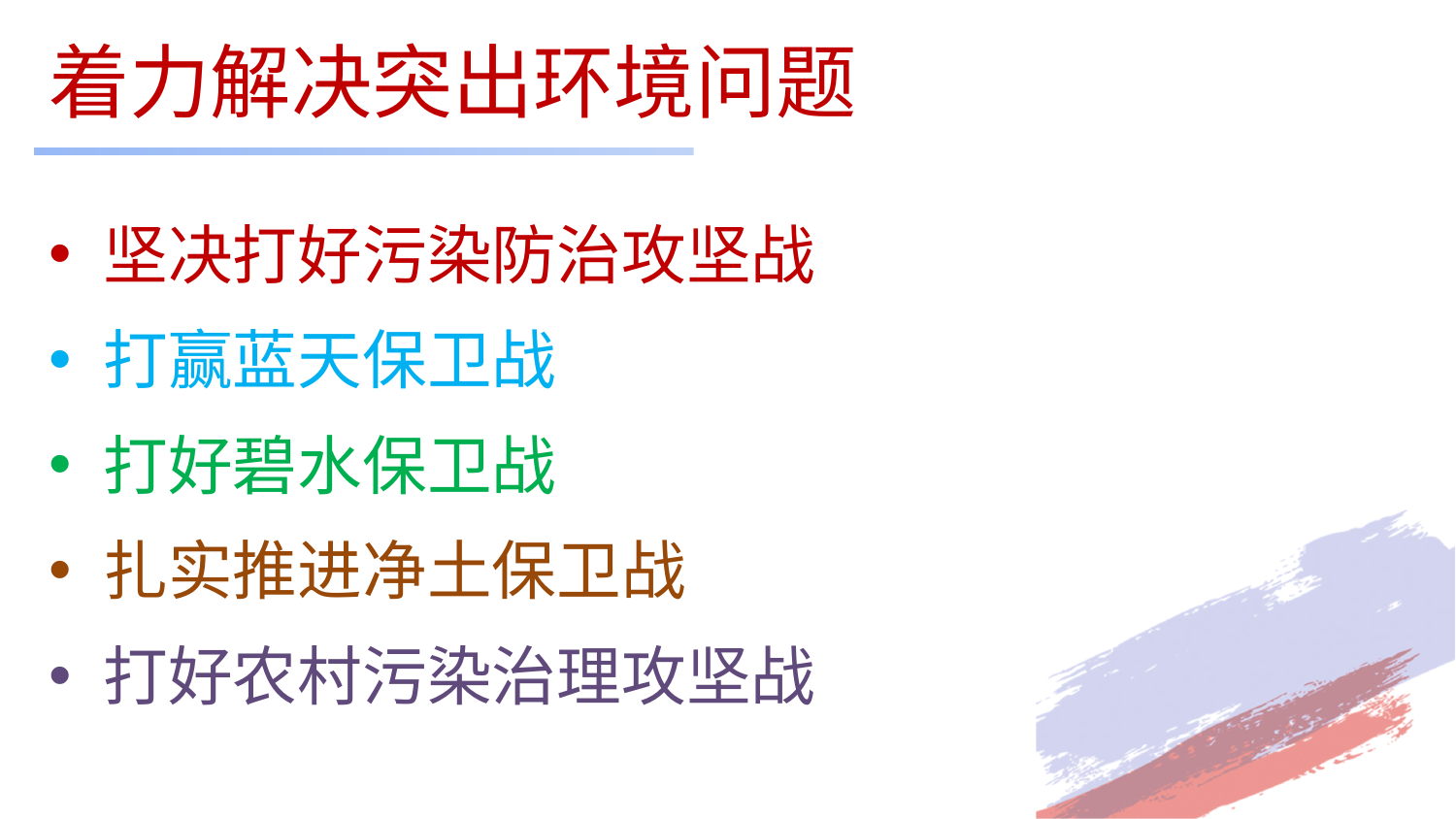

# 着力解决突出环境问题
坚决打好污染防治攻坚战
打赢蓝天保卫战
打好碧水保卫战
扎实推进净土保卫战
打好农村污染治理攻坚战